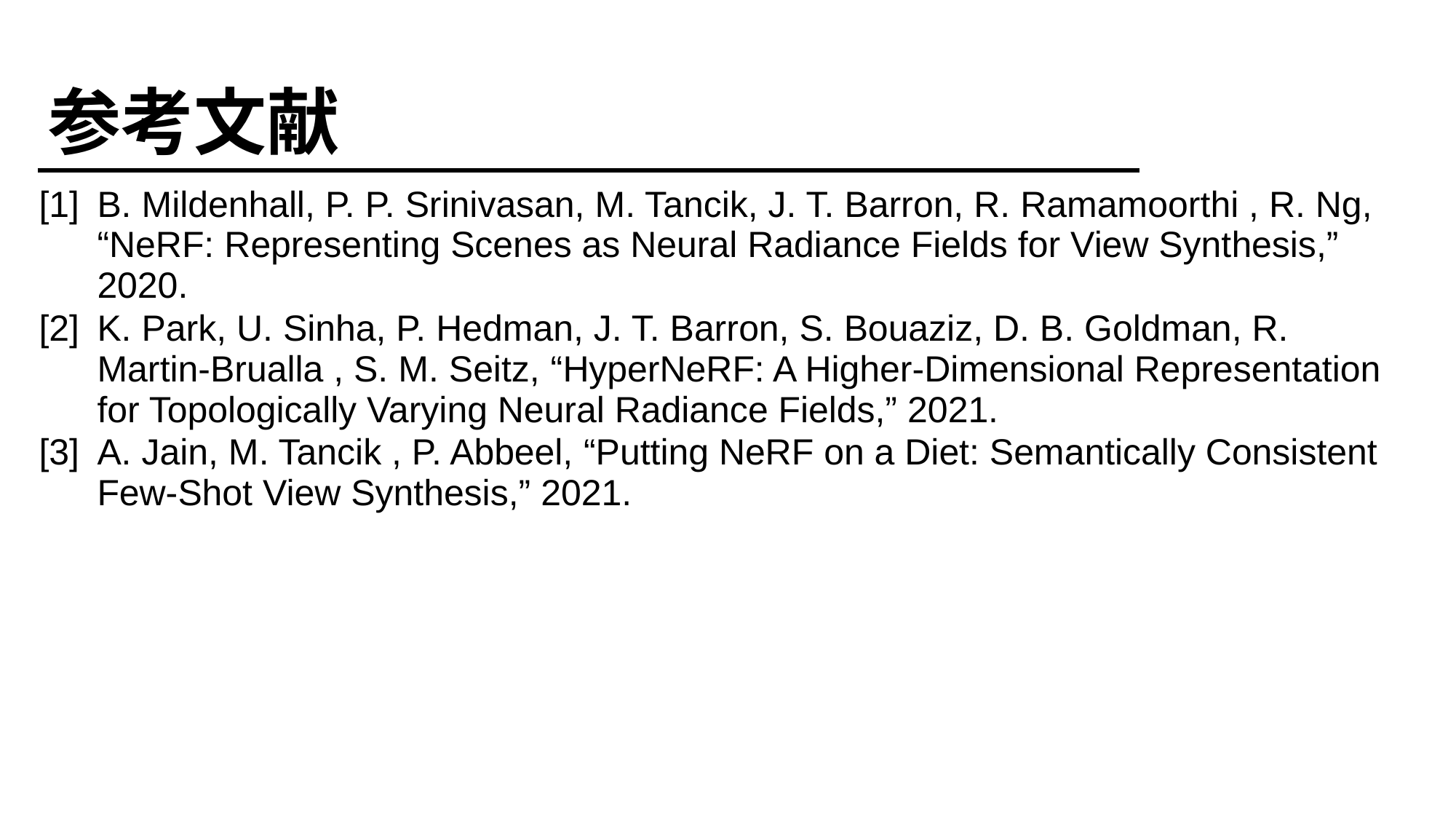

12
参考文献
| [1] | B. Mildenhall, P. P. Srinivasan, M. Tancik, J. T. Barron, R. Ramamoorthi , R. Ng, “NeRF: Representing Scenes as Neural Radiance Fields for View Synthesis,” 2020. |
| --- | --- |
| [2] | K. Park, U. Sinha, P. Hedman, J. T. Barron, S. Bouaziz, D. B. Goldman, R. Martin-Brualla , S. M. Seitz, “HyperNeRF: A Higher-Dimensional Representation for Topologically Varying Neural Radiance Fields,” 2021. |
| [3] | A. Jain, M. Tancik , P. Abbeel, “Putting NeRF on a Diet: Semantically Consistent Few-Shot View Synthesis,” 2021. |